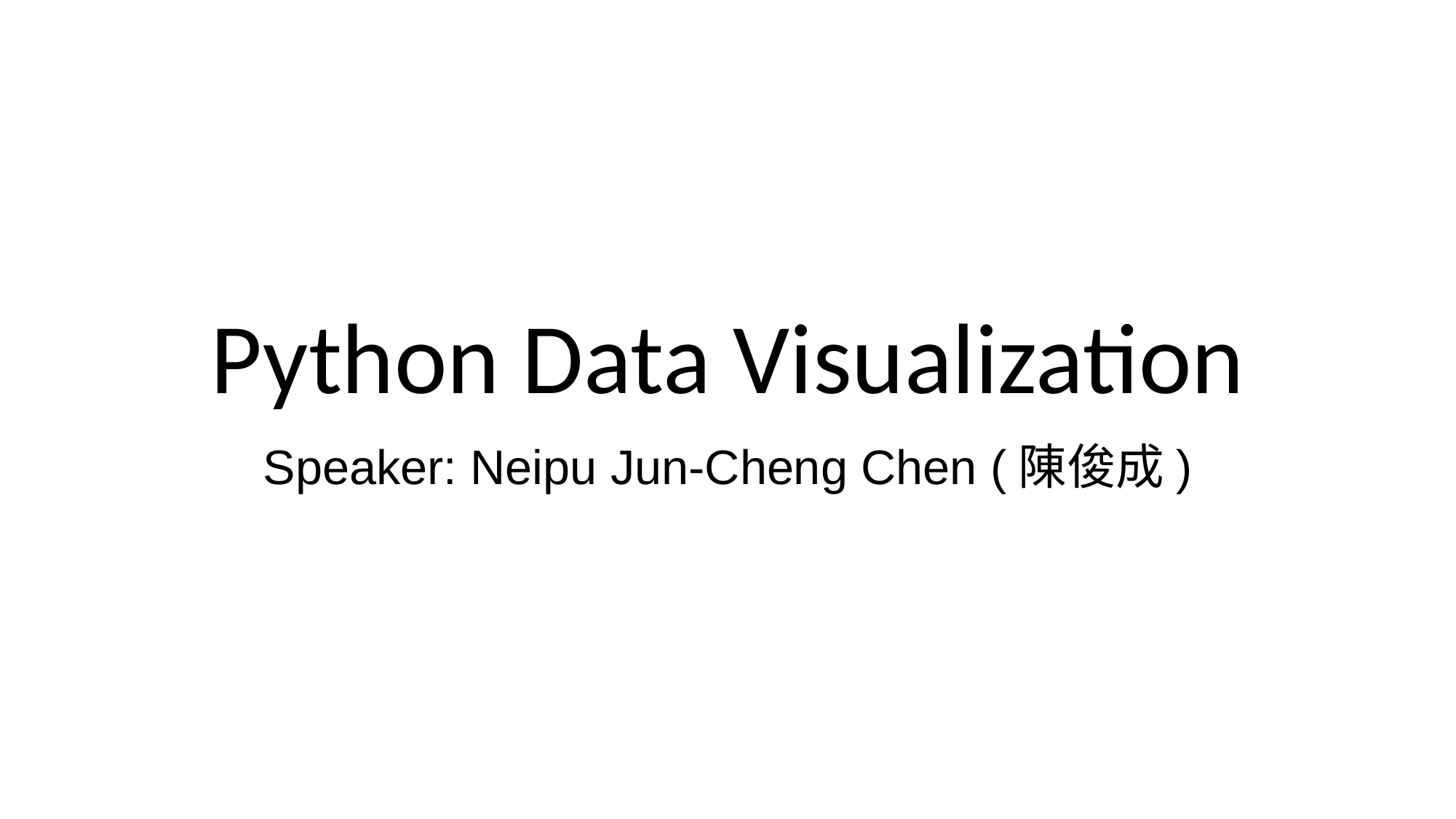

# Python Data Visualization
Speaker: Neipu Jun-Cheng Chen (陳俊成)